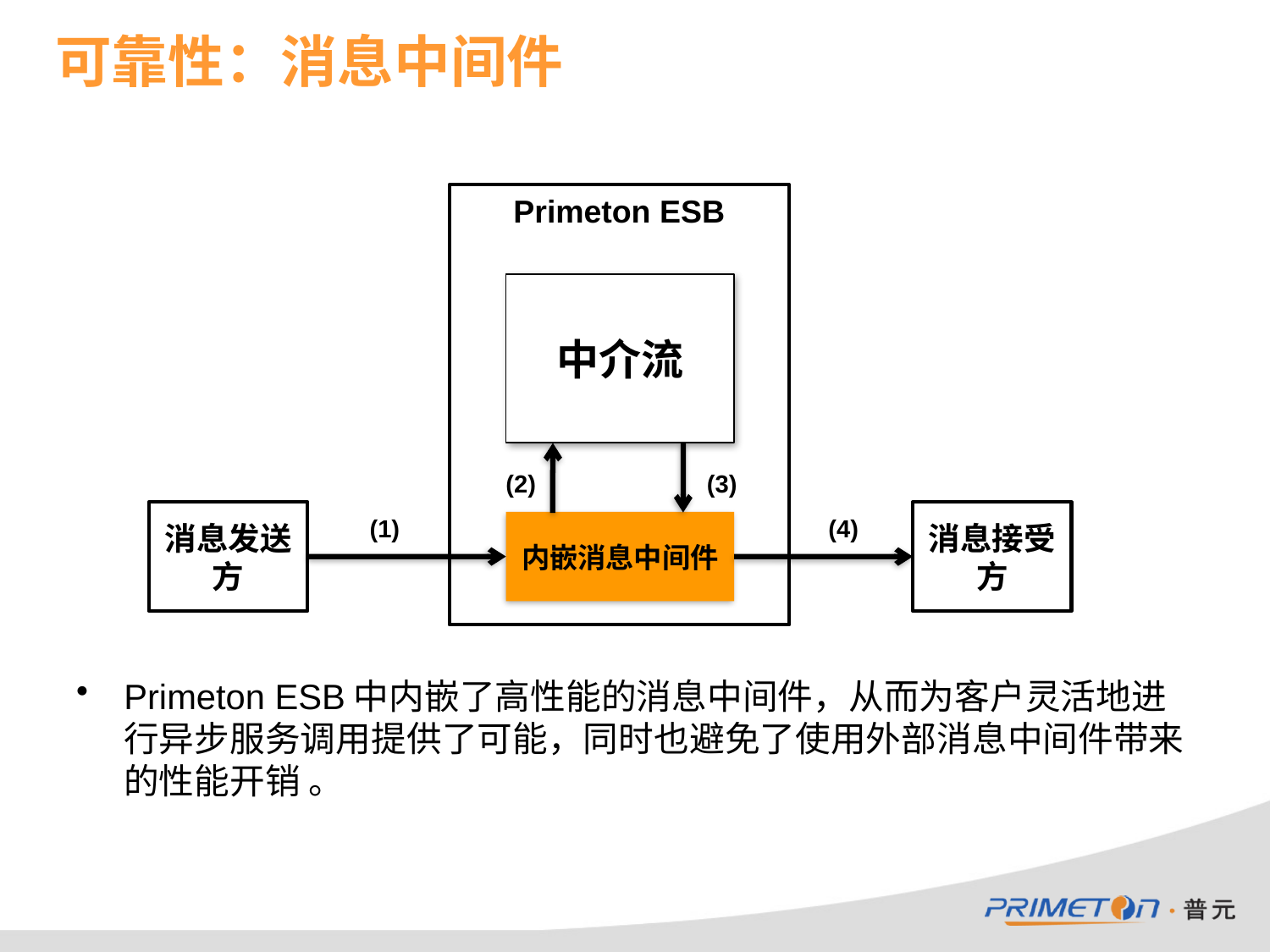

可靠性：消息中间件
Primeton ESB
中介流
(2)
(3)
消息发送方
消息接受方
(1)
(4)
内嵌消息中间件
Primeton ESB中内嵌了高性能的消息中间件，从而为客户灵活地进行异步服务调用提供了可能，同时也避免了使用外部消息中间件带来的性能开销 。